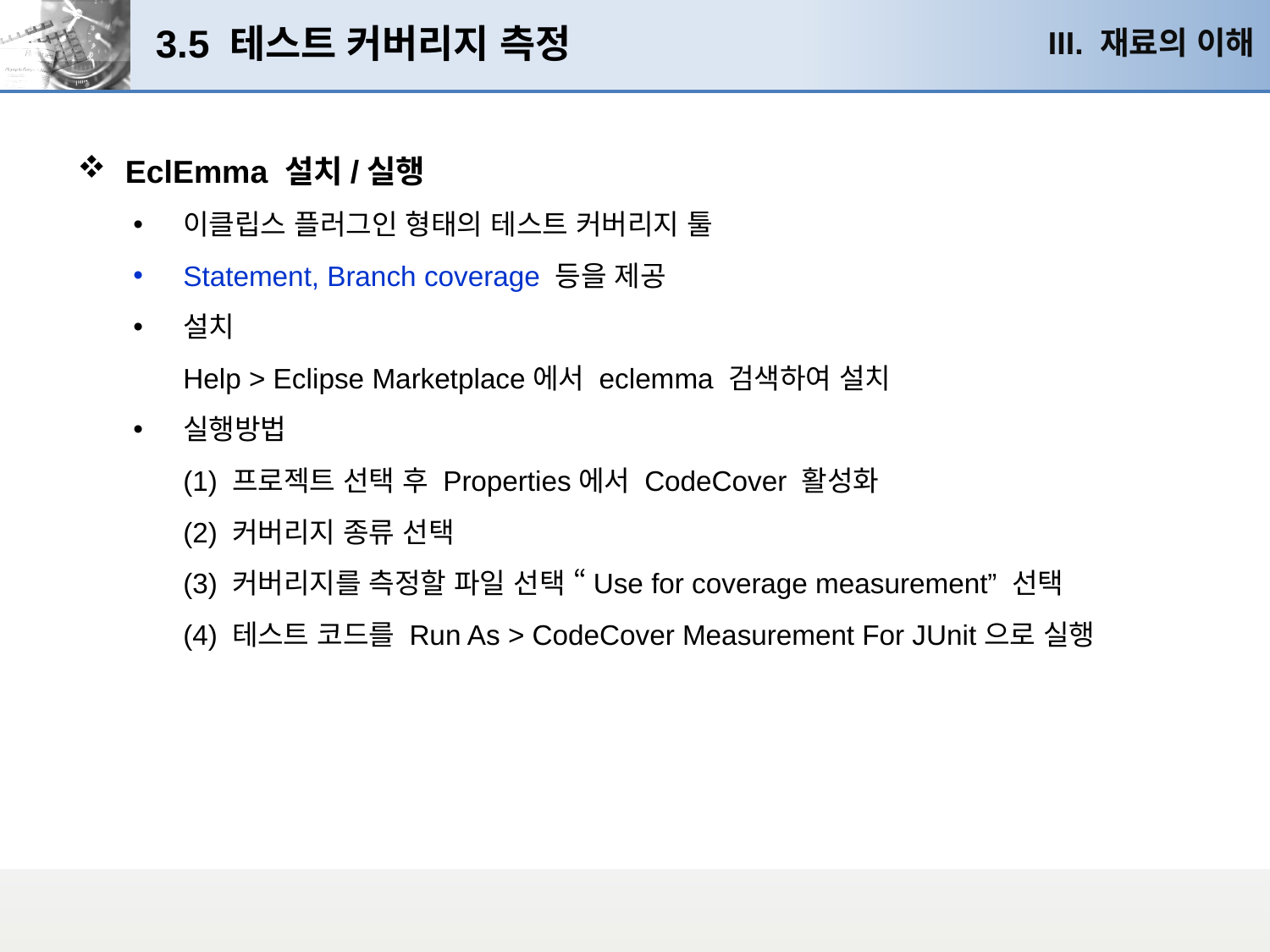

# 3.5 테스트 커버리지 측정
III. 재료의 이해
EclEmma 설치/실행
이클립스 플러그인 형태의 테스트 커버리지 툴
Statement, Branch coverage 등을 제공
설치
	Help > Eclipse Marketplace에서 eclemma 검색하여 설치
실행방법
	(1) 프로젝트 선택 후 Properties에서 CodeCover 활성화
	(2) 커버리지 종류 선택
	(3) 커버리지를 측정할 파일 선택 “Use for coverage measurement” 선택
	(4) 테스트 코드를 Run As > CodeCover Measurement For JUnit으로 실행